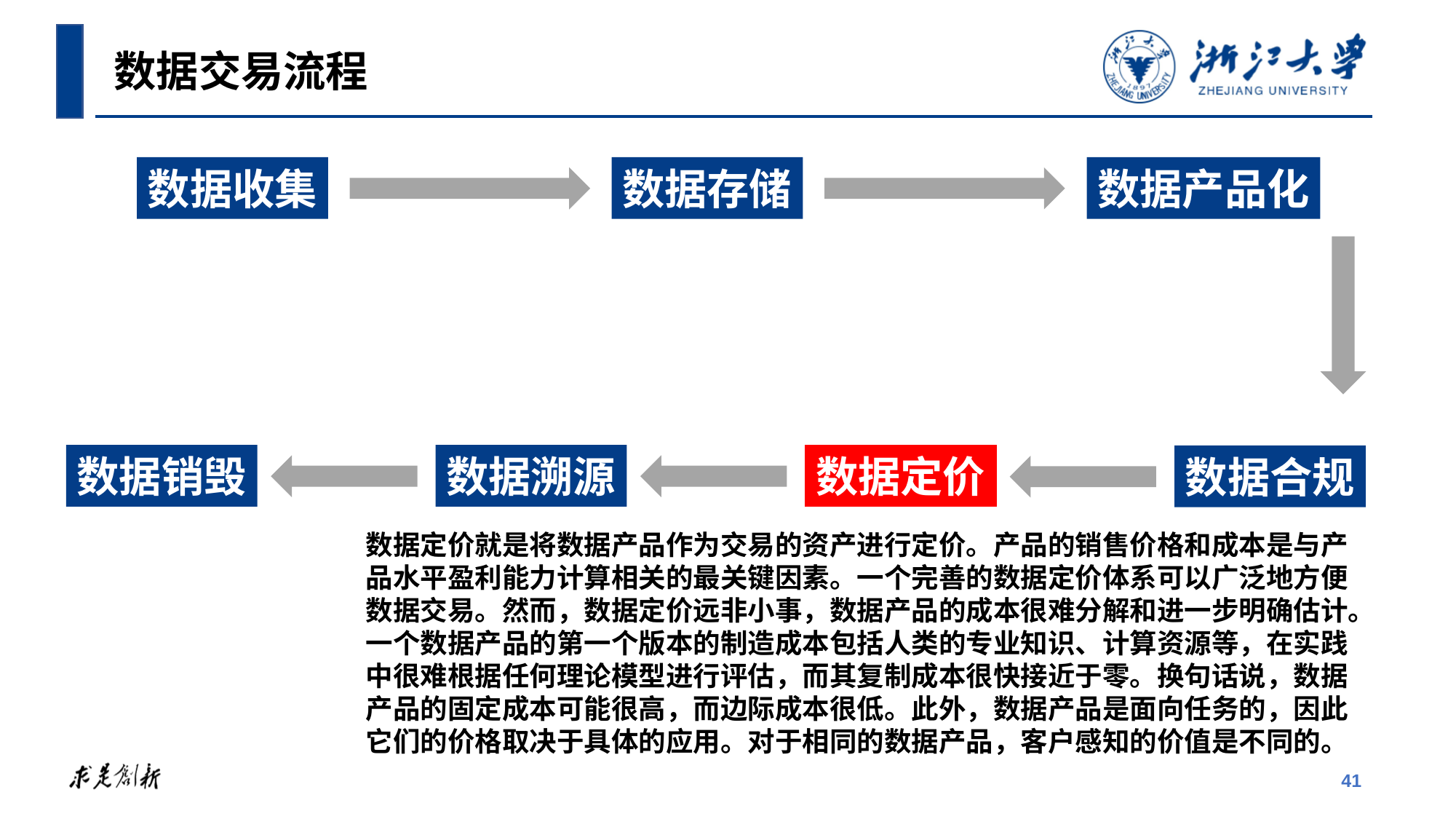

数据交易流程
数据收集
数据存储
数据产品化

数据销毁
数据溯源
数据定价
数据合规

数据定价就是将数据产品作为交易的资产进行定价。产品的销售价格和成本是与产品水平盈利能力计算相关的最关键因素。一个完善的数据定价体系可以广泛地方便数据交易。然而，数据定价远非小事，数据产品的成本很难分解和进一步明确估计。一个数据产品的第一个版本的制造成本包括人类的专业知识、计算资源等，在实践中很难根据任何理论模型进行评估，而其复制成本很快接近于零。换句话说，数据产品的固定成本可能很高，而边际成本很低。此外，数据产品是面向任务的，因此它们的价格取决于具体的应用。对于相同的数据产品，客户感知的价值是不同的。
41